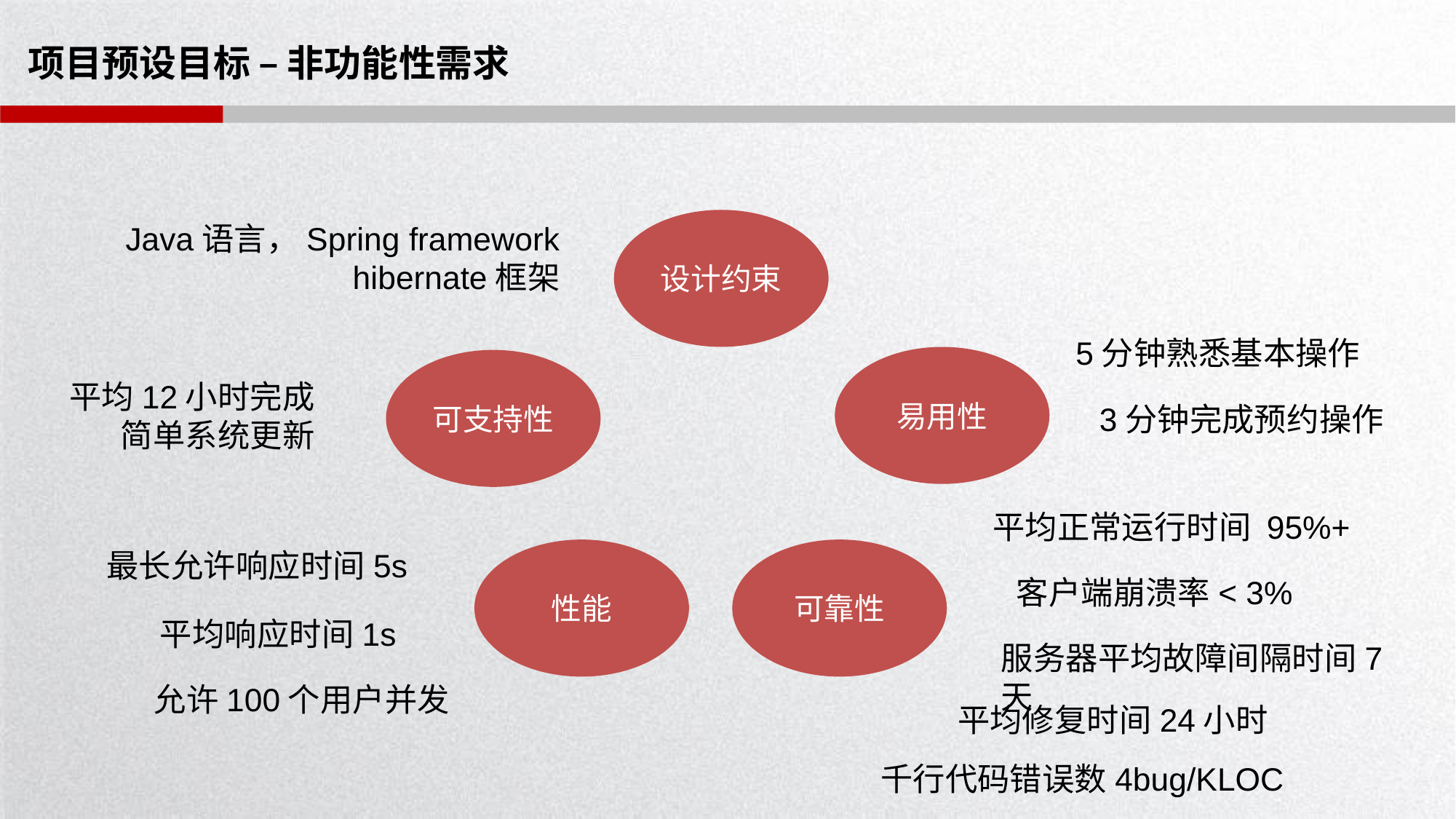

# 项目预设目标 – 非功能性需求

设计约束
Java语言，Spring framework
hibernate框架
5分钟熟悉基本操作

易用性

可支持性
平均12小时完成
简单系统更新
3分钟完成预约操作
平均正常运行时间 95%+
最长允许响应时间5s

性能

可靠性
客户端崩溃率< 3%
平均响应时间1s
服务器平均故障间隔时间7天
允许100个用户并发
平均修复时间24小时
千行代码错误数4bug/KLOC